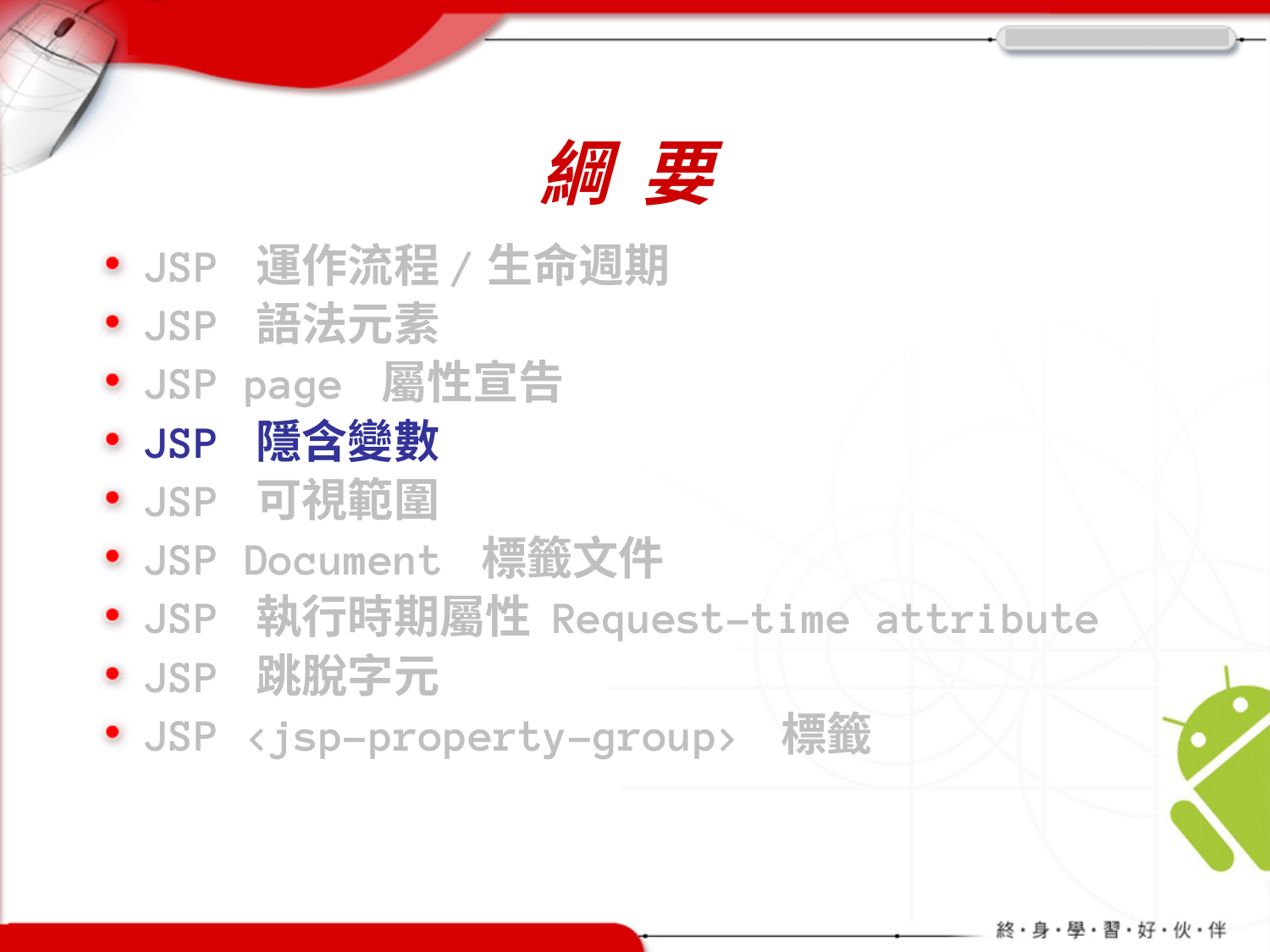

# 綱  要
JSP 運作流程/生命週期
JSP 語法元素
JSP page 屬性宣告
JSP 隱含變數
JSP 可視範圍
JSP Document 標籤文件
JSP 執行時期屬性 Request-time attribute
JSP 跳脫字元
JSP <jsp-property-group> 標籤